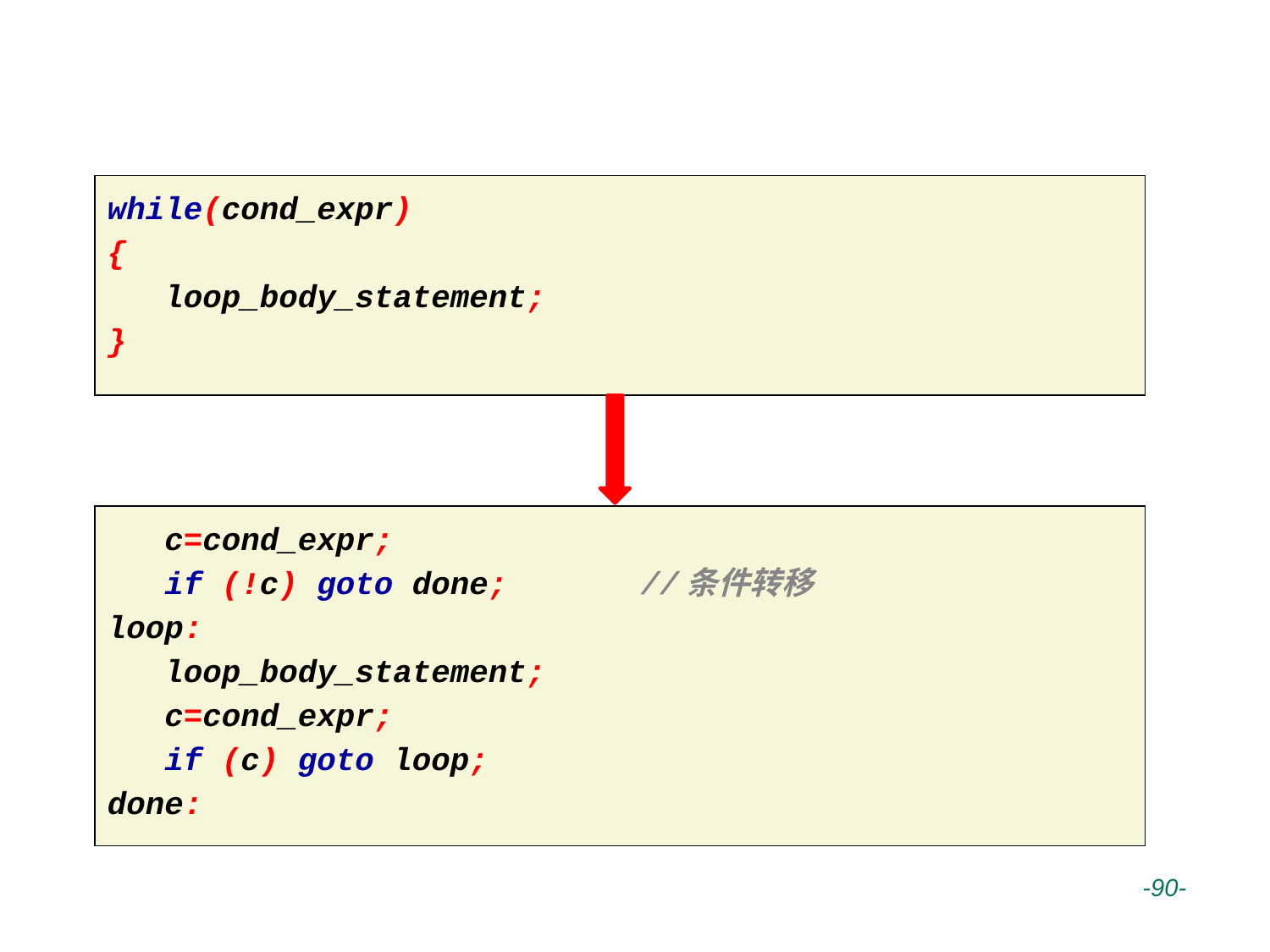

# while循环结构的机器级表示
while(cond_expr)
{
   loop_body_statement;
}

   c=cond_expr;
   if (!c) goto done;       //条件转移
loop:
   loop_body_statement;
   c=cond_expr;
   if (c) goto loop;
done:
 -90-